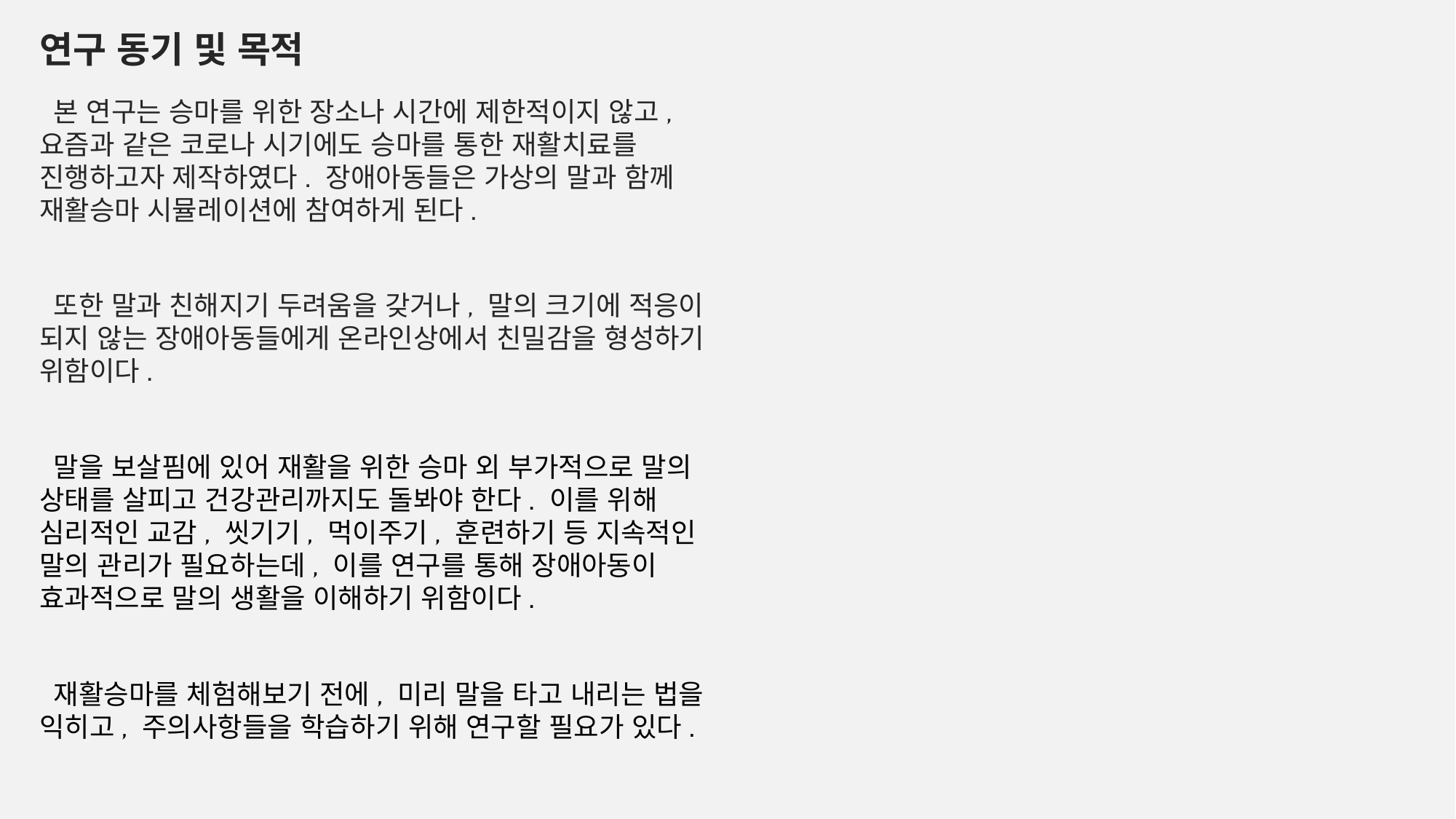

연구 동기 및 목적
 본 연구는 승마를 위한 장소나 시간에 제한적이지 않고, 요즘과 같은 코로나 시기에도 승마를 통한 재활치료를 진행하고자 제작하였다. 장애아동들은 가상의 말과 함께 재활승마 시뮬레이션에 참여하게 된다.

 또한 말과 친해지기 두려움을 갖거나, 말의 크기에 적응이 되지 않는 장애아동들에게 온라인상에서 친밀감을 형성하기 위함이다.

 말을 보살핌에 있어 재활을 위한 승마 외 부가적으로 말의 상태를 살피고 건강관리까지도 돌봐야 한다. 이를 위해 심리적인 교감, 씻기기, 먹이주기, 훈련하기 등 지속적인 말의 관리가 필요하는데, 이를 연구를 통해 장애아동이 효과적으로 말의 생활을 이해하기 위함이다.

 재활승마를 체험해보기 전에, 미리 말을 타고 내리는 법을 익히고, 주의사항들을 학습하기 위해 연구할 필요가 있다.